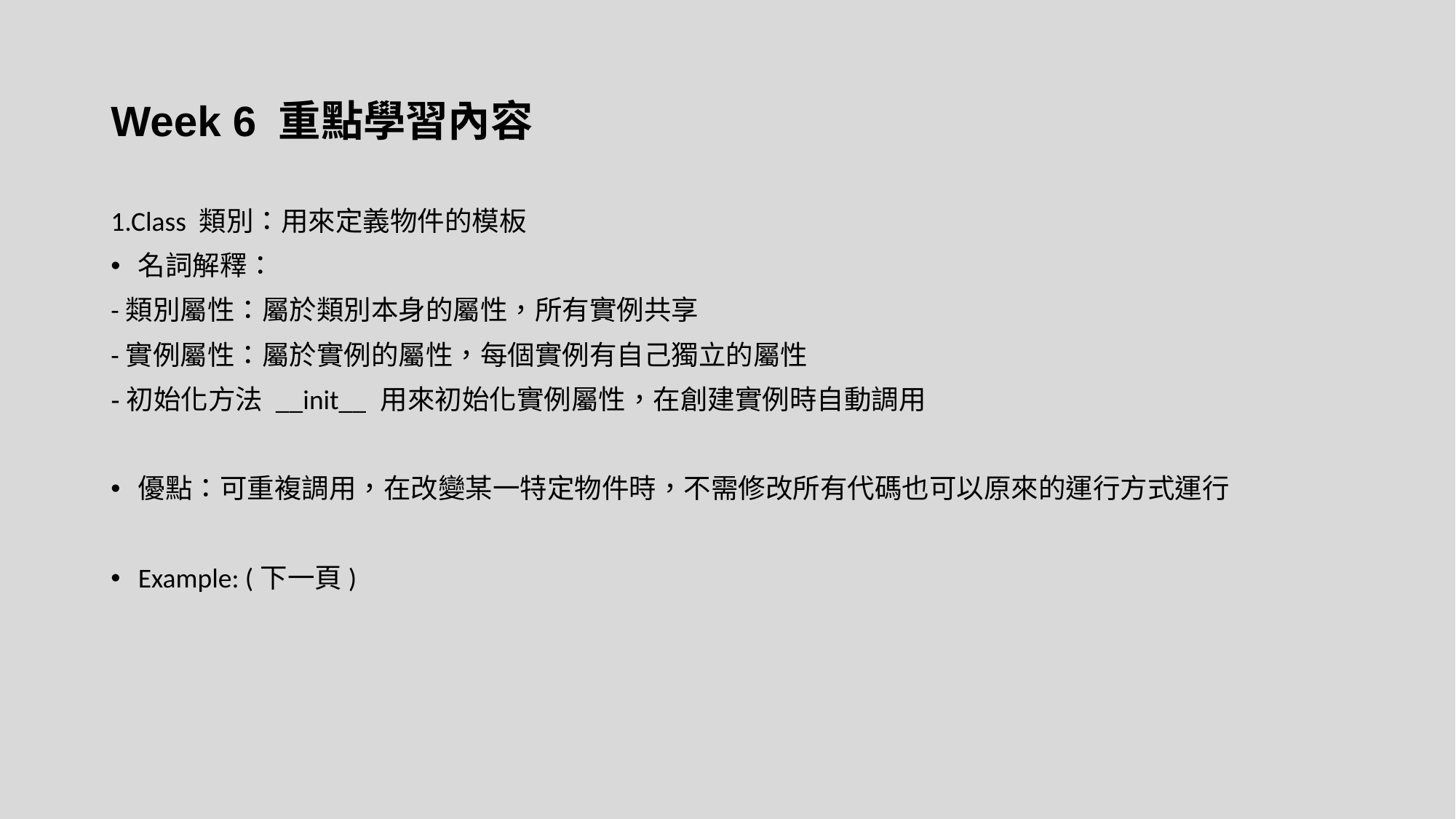

# Week 6 重點學習內容
1.Class 類別：用來定義物件的模板
名詞解釋：
-類別屬性：屬於類別本身的屬性，所有實例共享
-實例屬性：屬於實例的屬性，每個實例有自己獨立的屬性
-初始化方法 __init__ 用來初始化實例屬性，在創建實例時自動調用

優點：可重複調用，在改變某一特定物件時，不需修改所有代碼也可以原來的運行方式運行

Example: (下一頁)